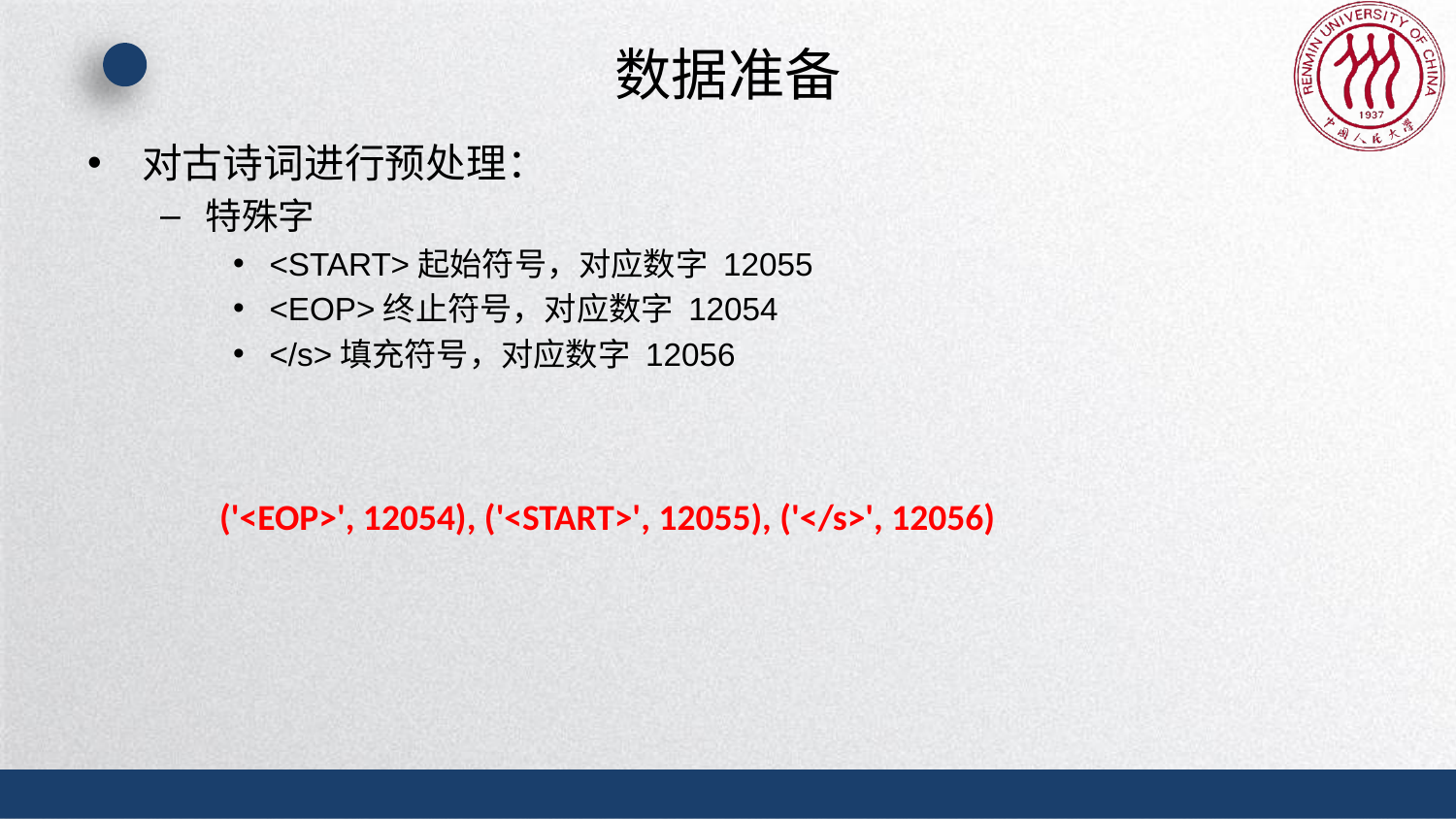

# 数据准备
对古诗词进行预处理：
特殊字
<START>起始符号，对应数字 12055
<EOP>终止符号，对应数字 12054
</s>填充符号，对应数字 12056
('<EOP>', 12054), ('<START>', 12055), ('</s>', 12056)